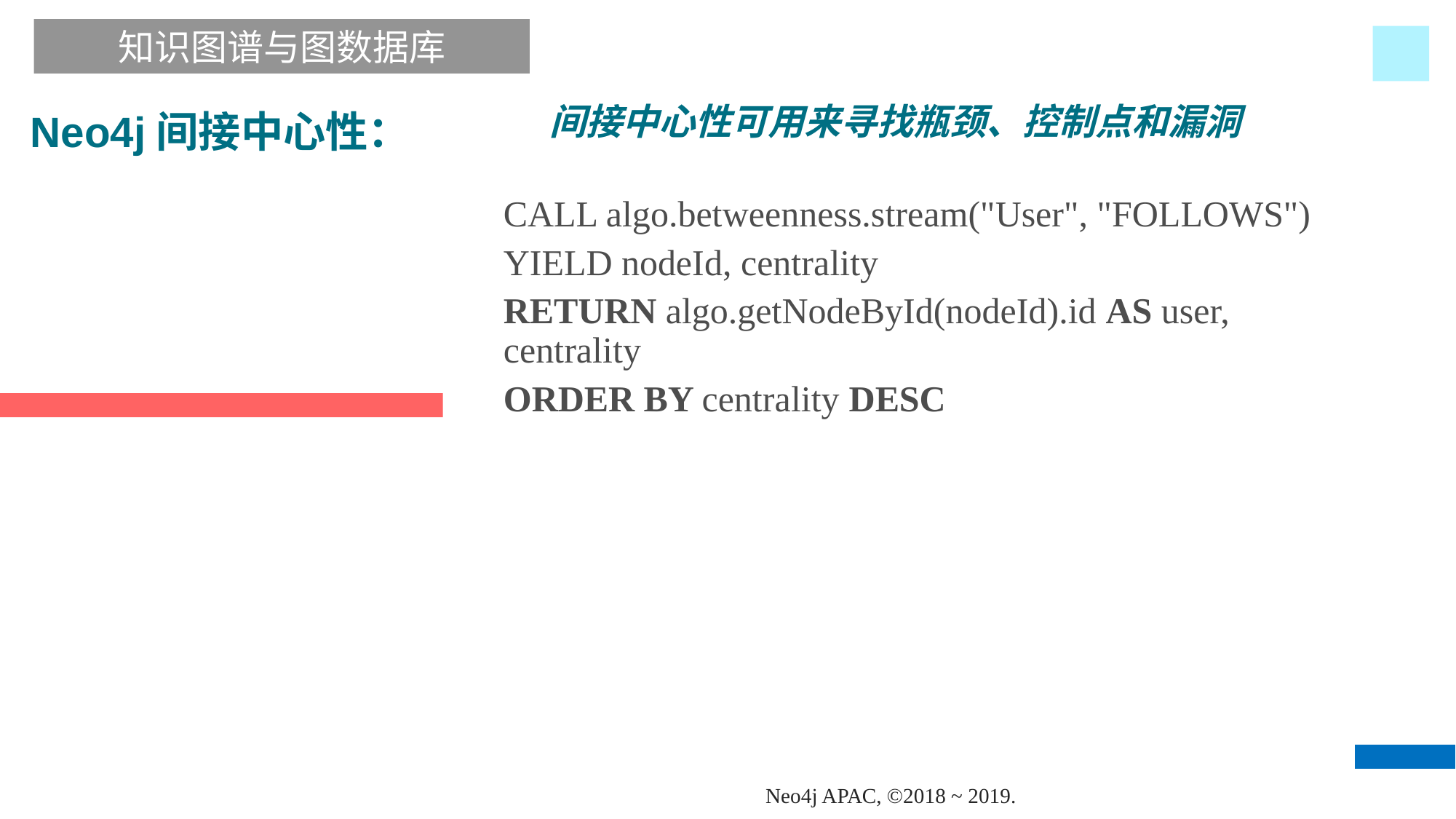

知识图谱与图数据库

间接中心性可用来寻找瓶颈、控制点和漏洞
Neo4j间接中心性：
CALL algo.betweenness.stream("User", "FOLLOWS")
YIELD nodeId, centrality
RETURN algo.getNodeById(nodeId).id AS user, centrality
ORDER BY centrality DESC